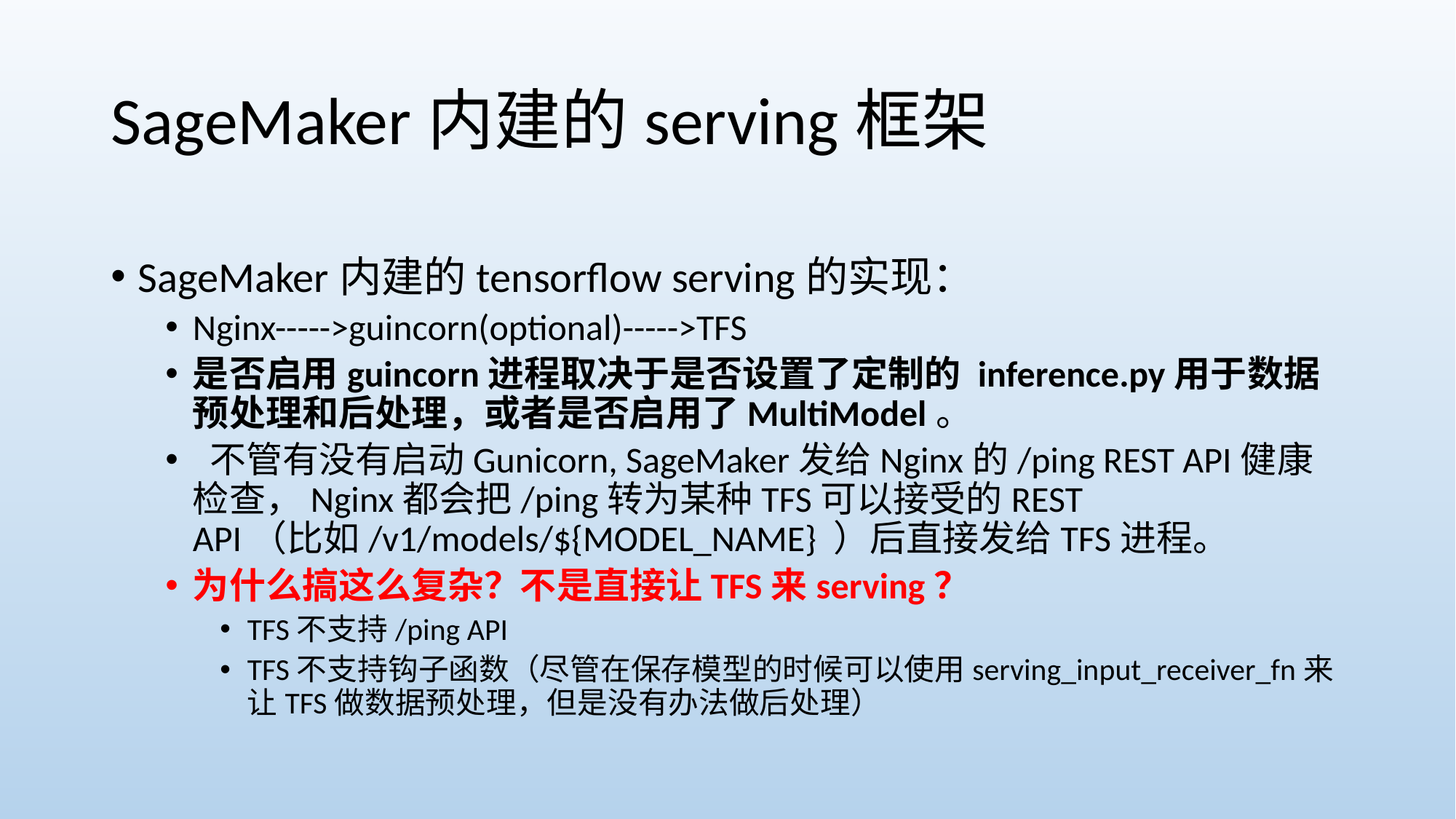

# SageMaker内建的serving框架
SageMaker内建的tensorflow serving的实现：
Nginx----->guincorn(optional)----->TFS
是否启用guincorn进程取决于是否设置了定制的 inference.py用于数据预处理和后处理，或者是否启用了MultiModel。
 不管有没有启动Gunicorn, SageMaker发给Nginx的/ping REST API健康检查，Nginx都会把/ping转为某种TFS可以接受的REST API（比如/v1/models/${MODEL_NAME} ）后直接发给TFS进程。
为什么搞这么复杂？不是直接让TFS来serving？
TFS不支持/ping API
TFS不支持钩子函数（尽管在保存模型的时候可以使用serving_input_receiver_fn来让TFS做数据预处理，但是没有办法做后处理）